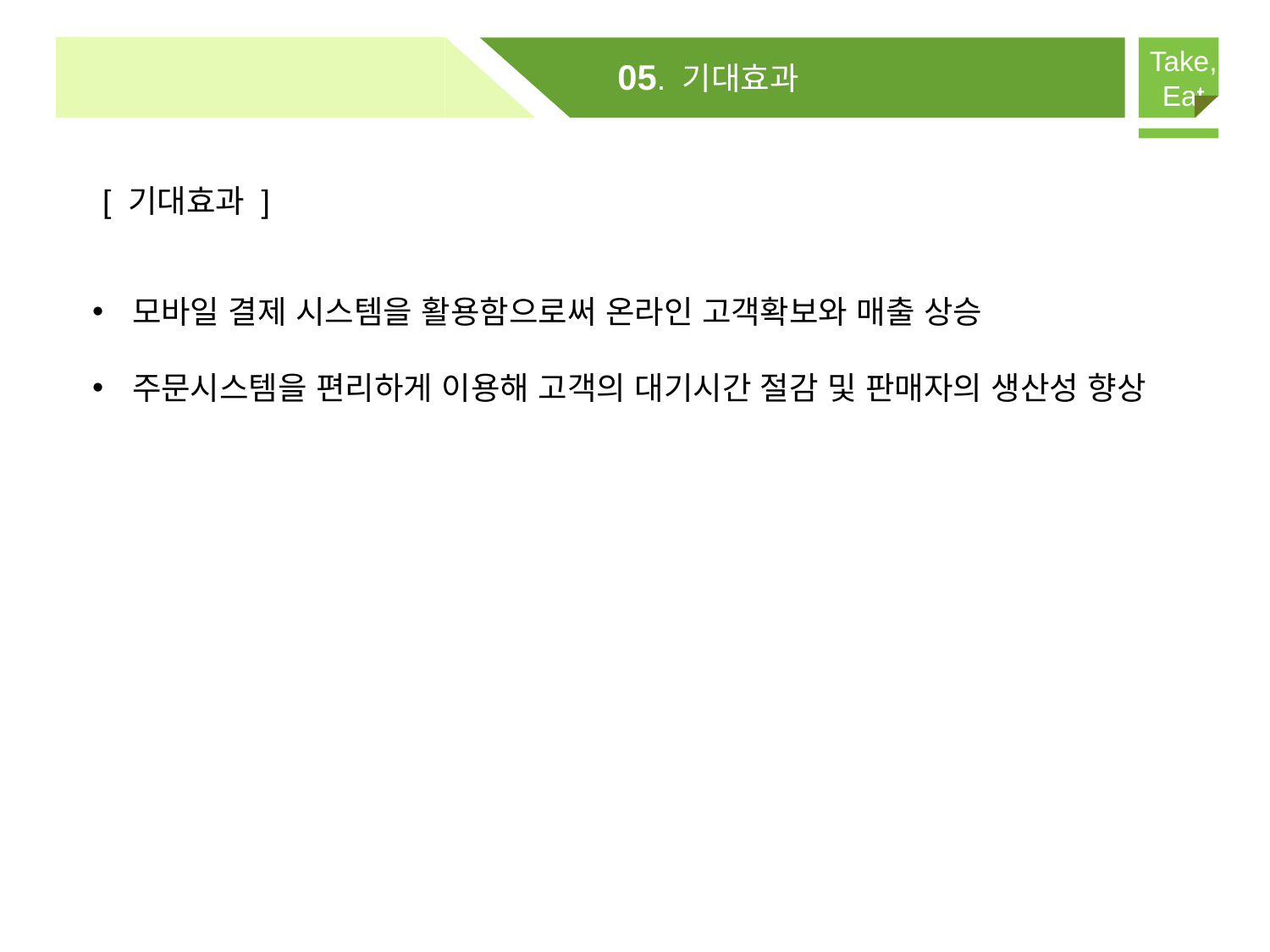

Take,
Eat

05. 기대효과
[ 기대효과 ]
모바일 결제 시스템을 활용함으로써 온라인 고객확보와 매출 상승

주문시스템을 편리하게 이용해 고객의 대기시간 절감 및 판매자의 생산성 향상